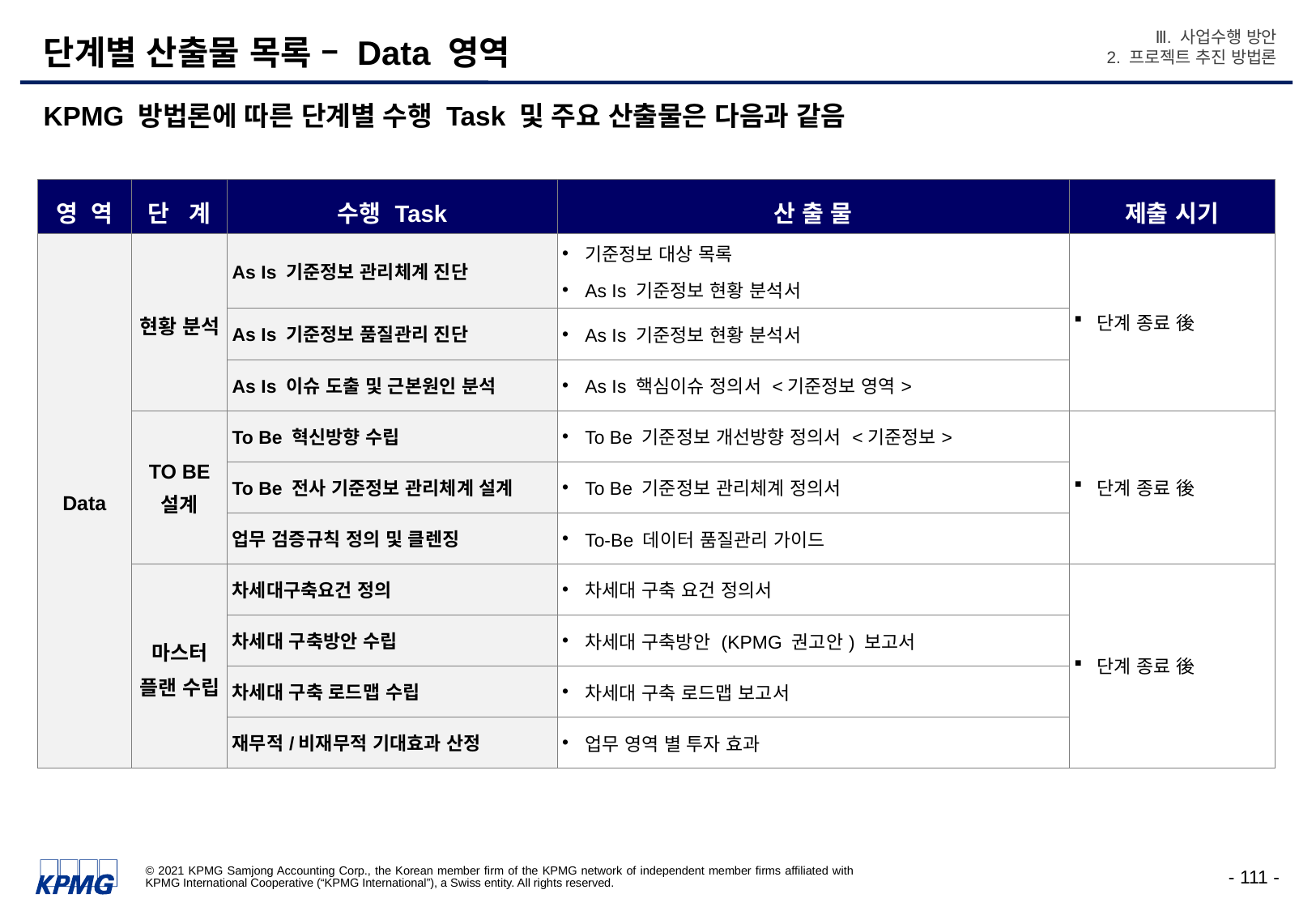

Ⅲ. 사업수행 방안
2. 프로젝트 추진 방법론
# 단계별 산출물 목록 – Data 영역
KPMG 방법론에 따른 단계별 수행 Task 및 주요 산출물은 다음과 같음
| 영 역 | 단 계 | 수행 Task | 산 출 물 | 제출 시기 |
| --- | --- | --- | --- | --- |
| Data | 현황 분석 | As Is 기준정보 관리체계 진단 | 기준정보 대상 목록 As Is 기준정보 현황 분석서 | 단계 종료 後 |
|  |  | As Is 기준정보 품질관리 진단 | As Is 기준정보 현황 분석서 |  |
|  |  | As Is 이슈 도출 및 근본원인 분석 | As Is 핵심이슈 정의서 <기준정보 영역> |  |
|  | TO BE 설계 | To Be 혁신방향 수립 | To Be 기준정보 개선방향 정의서 <기준정보> | 단계 종료 後 |
|  |  | To Be 전사 기준정보 관리체계 설계 | To Be 기준정보 관리체계 정의서 |  |
|  |  | 업무 검증규칙 정의 및 클렌징 | To-Be 데이터 품질관리 가이드 |  |
|  | 마스터 플랜 수립 | 차세대구축요건 정의 | 차세대 구축 요건 정의서 | 단계 종료 後 |
|  |  | 차세대 구축방안 수립 | 차세대 구축방안 (KPMG 권고안) 보고서 |  |
|  |  | 차세대 구축 로드맵 수립 | 차세대 구축 로드맵 보고서 |  |
|  |  | 재무적/비재무적 기대효과 산정 | 업무 영역 별 투자 효과 |  |